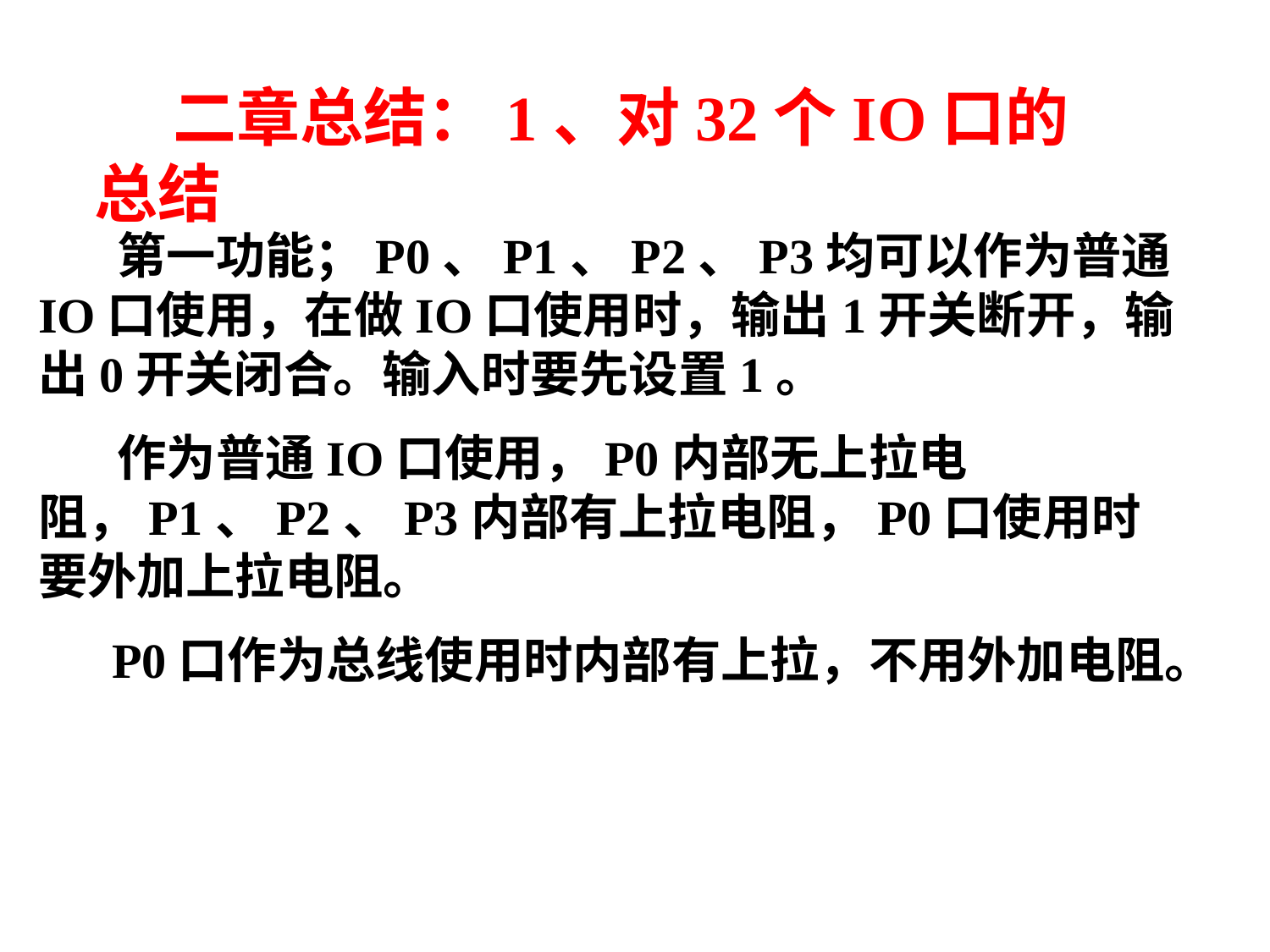

二章总结：1、对32个IO口的总结
      第一功能；P0、P1、P2、P3均可以作为普通IO口使用，在做IO口使用时，输出1开关断开，输出0开关闭合。输入时要先设置1。
      作为普通IO口使用，P0内部无上拉电阻，P1、P2、P3内部有上拉电阻，P0口使用时要外加上拉电阻。
      P0口作为总线使用时内部有上拉，不用外加电阻。